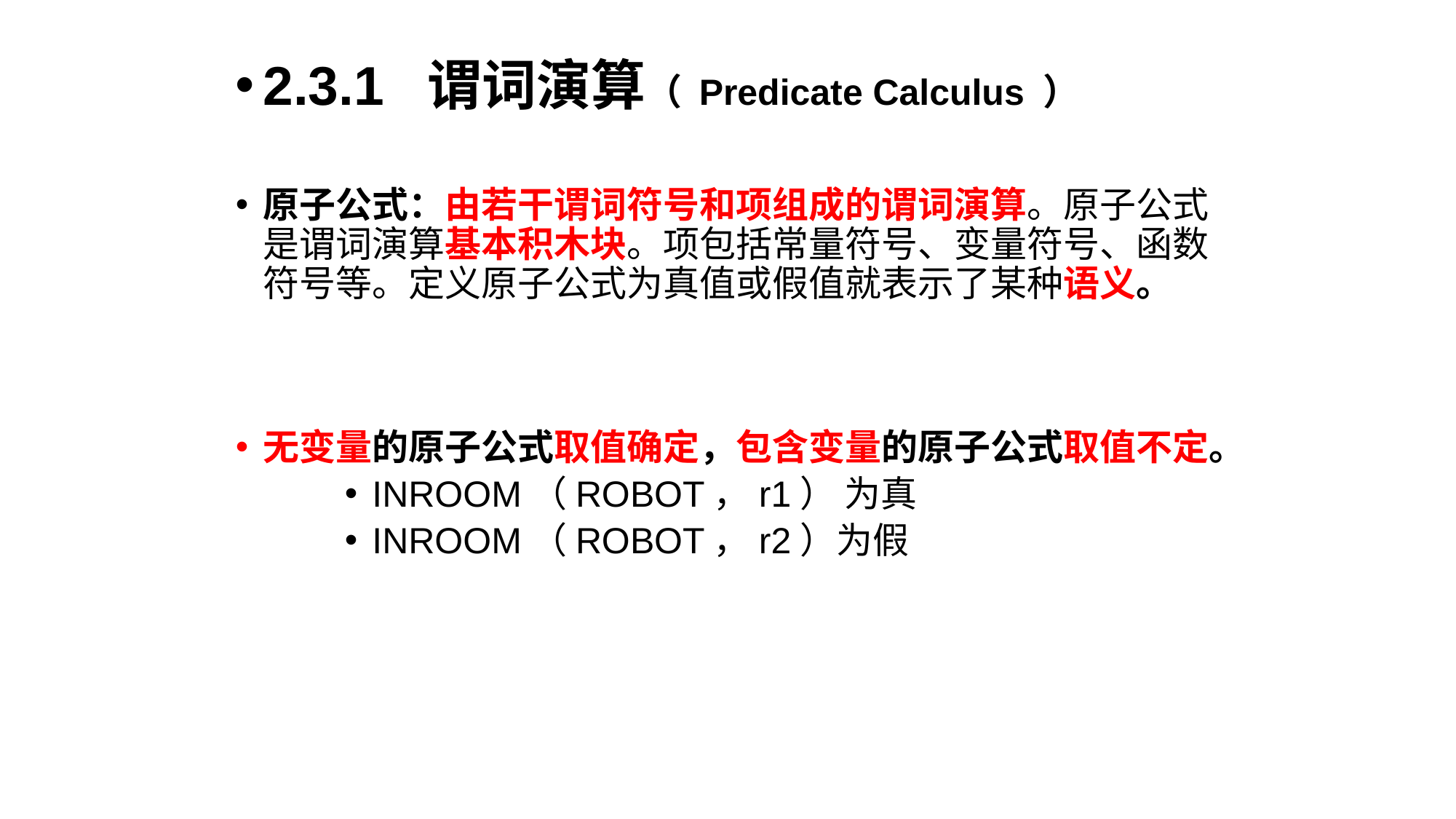

2.3.1  谓词演算（ Predicate Calculus ）

原子公式：由若干谓词符号和项组成的谓词演算。原子公式是谓词演算基本积木块。项包括常量符号、变量符号、函数符号等。定义原子公式为真值或假值就表示了某种语义。

无变量的原子公式取值确定，包含变量的原子公式取值不定。
INROOM（ROBOT，r1） 为真
INROOM（ROBOT，r2）为假